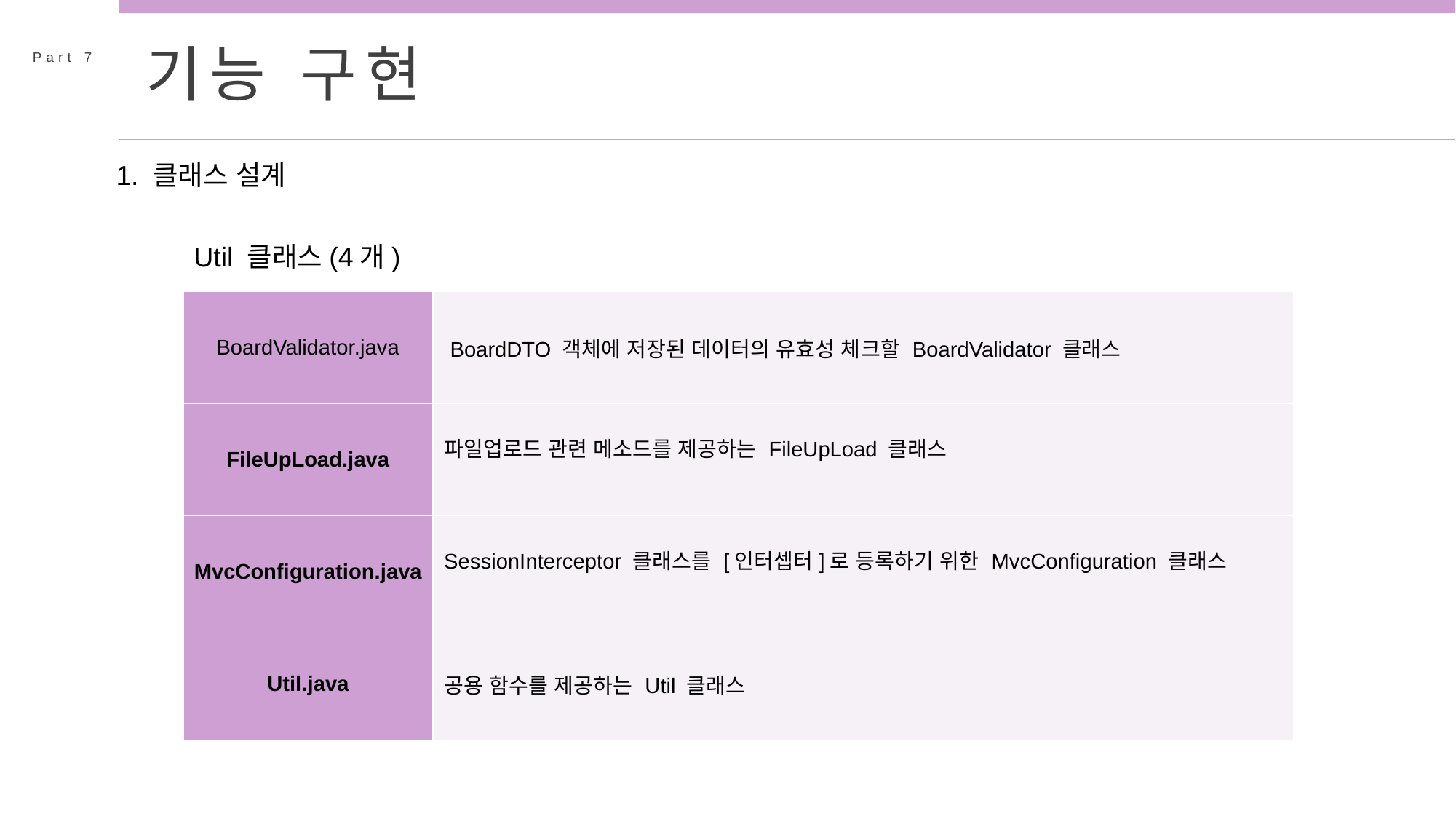

기능 구현
Part 7
1. 클래스 설계
Util 클래스(4개)
| BoardValidator.java | BoardDTO 객체에 저장된 데이터의 유효성 체크할 BoardValidator 클래스 |
| --- | --- |
| FileUpLoad.java | 파일업로드 관련 메소드를 제공하는 FileUpLoad 클래스 |
| MvcConfiguration.java | SessionInterceptor 클래스를 [인터셉터]로 등록하기 위한 MvcConfiguration 클래스 |
| Util.java | 공용 함수를 제공하는 Util 클래스 |